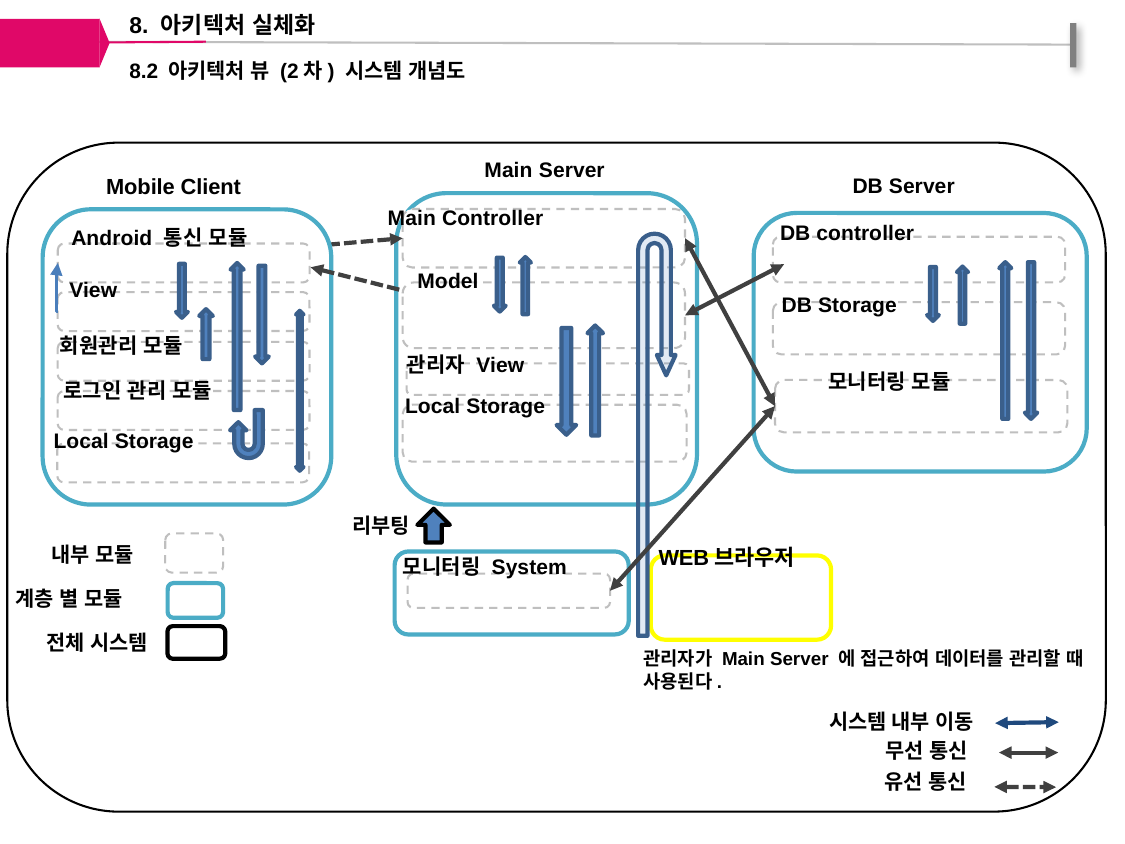

8. 아키텍처 실체화
8.2 아키텍처 뷰 (2차) 시스템 개념도

Main Server
Mobile Client

DB Server

Main Controller
DB controller

Android 통신 모듈

Model

View

DB Storage

회원관리 모듈

관리자 View
모니터링 모듈

로그인 관리 모듈

Local Storage

Local Storage

리부팅

내부 모듈
WEB브라우저

모니터링 System

계층 별 모듈

전체 시스템

관리자가 Main Server 에 접근하여 데이터를 관리할 때 사용된다.
시스템 내부 이동
무선 통신
유선 통신